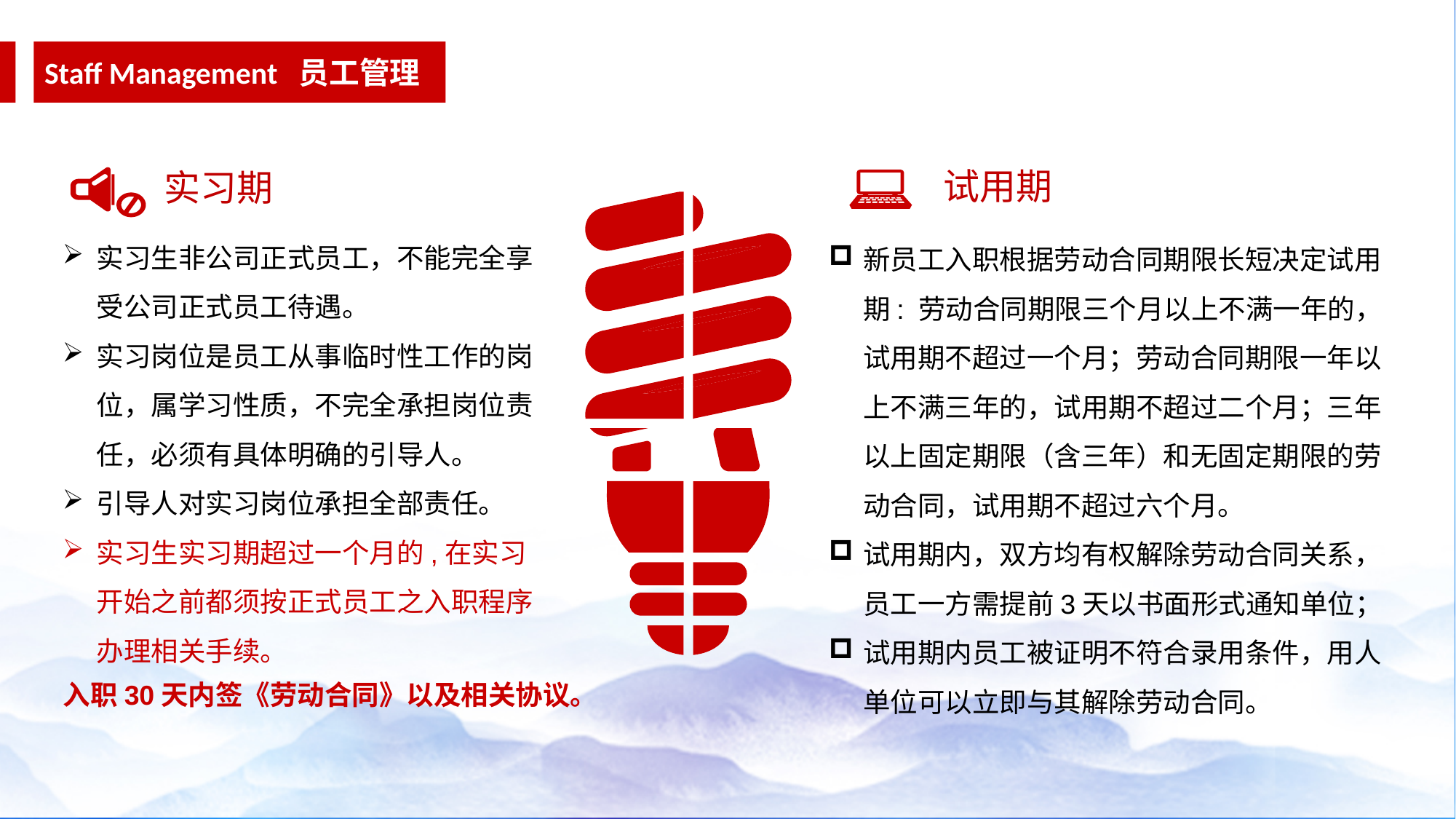

Staff Management  员工管理
试用期
实习期

实习生非公司正式员工，不能完全享受公司正式员工待遇。
实习岗位是员工从事临时性工作的岗位，属学习性质，不完全承担岗位责任，必须有具体明确的引导人。
引导人对实习岗位承担全部责任。
实习生实习期超过一个月的,在实习开始之前都须按正式员工之入职程序办理相关手续。
新员工入职根据劳动合同期限长短决定试用期: 劳动合同期限三个月以上不满一年的，试用期不超过一个月；劳动合同期限一年以上不满三年的，试用期不超过二个月；三年以上固定期限（含三年）和无固定期限的劳动合同，试用期不超过六个月。
试用期内，双方均有权解除劳动合同关系，员工一方需提前3天以书面形式通知单位；
试用期内员工被证明不符合录用条件，用人单位可以立即与其解除劳动合同。
入职30天内签《劳动合同》以及相关协议。